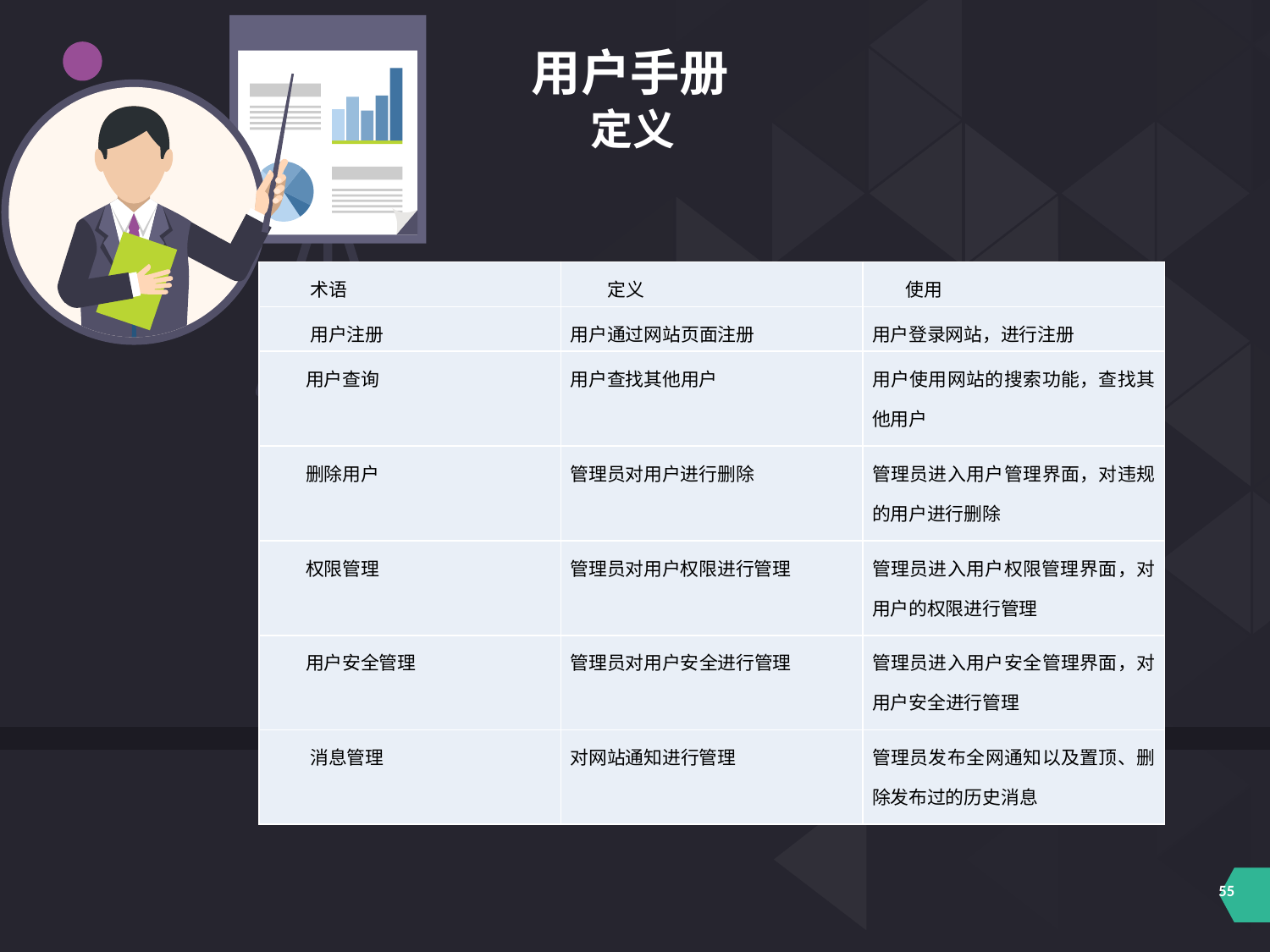

用户手册

定义
| 术语 | 定义 | 使用 |
| --- | --- | --- |
| 用户注册 | 用户通过网站页面注册 | 用户登录网站，进行注册 |
| 用户查询 | 用户查找其他用户 | 用户使用网站的搜索功能，查找其他用户 |
| 删除用户 | 管理员对用户进行删除 | 管理员进入用户管理界面，对违规的用户进行删除 |
| 权限管理 | 管理员对用户权限进行管理 | 管理员进入用户权限管理界面，对用户的权限进行管理 |
| 用户安全管理 | 管理员对用户安全进行管理 | 管理员进入用户安全管理界面，对用户安全进行管理 |
| 消息管理 | 对网站通知进行管理 | 管理员发布全网通知以及置顶、删除发布过的历史消息 |